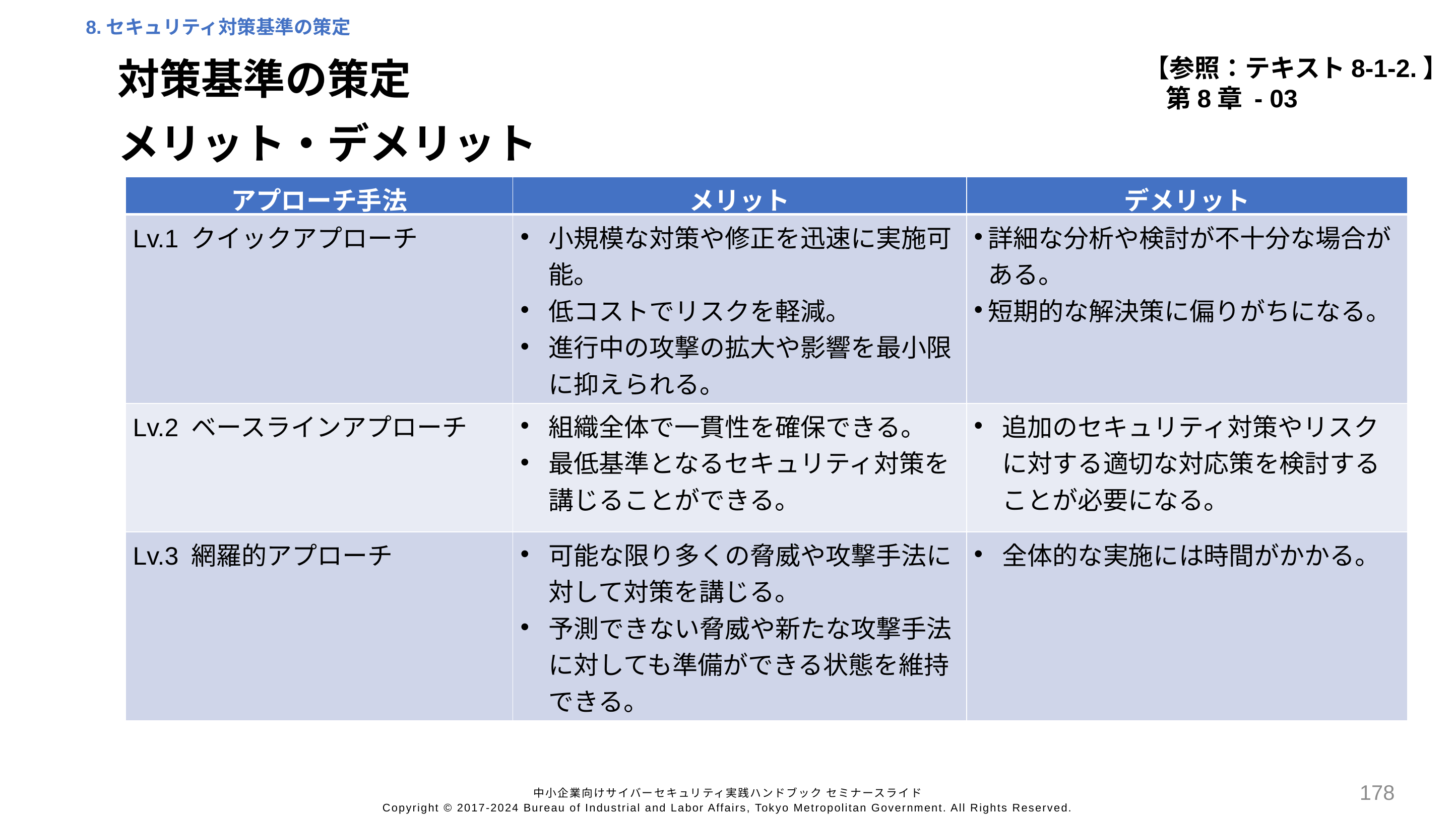

8.セキュリティ対策基準の策定
【参照：テキスト8-1-2.】
第8章 - 03
対策基準の策定
メリット・デメリット
| アプローチ手法 | メリット | デメリット |
| --- | --- | --- |
| Lv.1 クイックアプローチ | 小規模な対策や修正を迅速に実施可能。 低コストでリスクを軽減。 進行中の攻撃の拡大や影響を最小限に抑えられる。 | 詳細な分析や検討が不十分な場合がある。 短期的な解決策に偏りがちになる。 |
| Lv.2 ベースラインアプローチ | 組織全体で一貫性を確保できる。 最低基準となるセキュリティ対策を講じることができる。 | 追加のセキュリティ対策やリスクに対する適切な対応策を検討することが必要になる。 |
| Lv.3 網羅的アプローチ | 可能な限り多くの脅威や攻撃手法に対して対策を講じる。 予測できない脅威や新たな攻撃手法に対しても準備ができる状態を維持できる。 | 全体的な実施には時間がかかる。 |
178